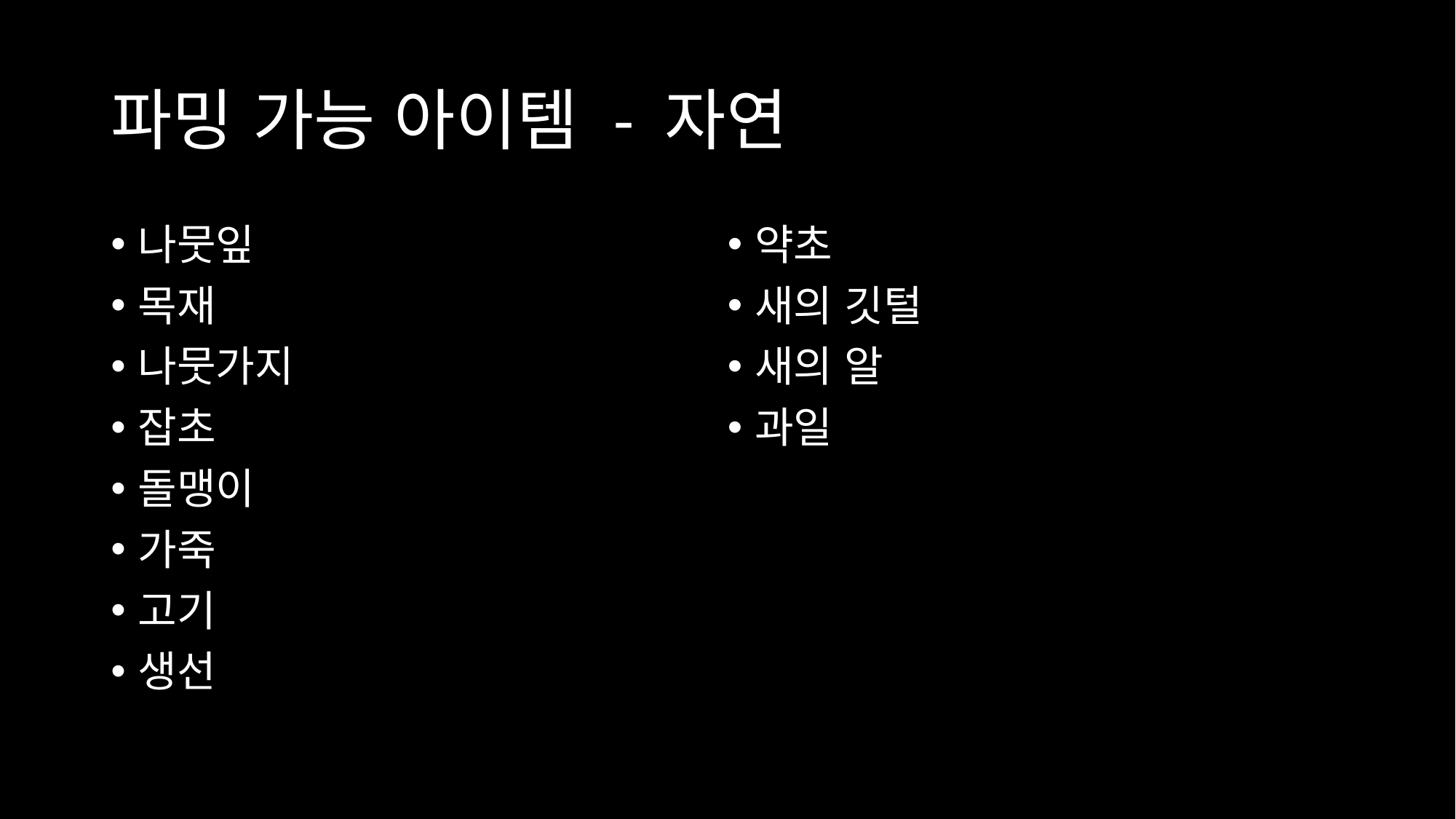

# 파밍 가능 아이템 - 자연
나뭇잎
목재
나뭇가지
잡초
돌맹이
가죽
고기
생선
약초
새의 깃털
새의 알
과일